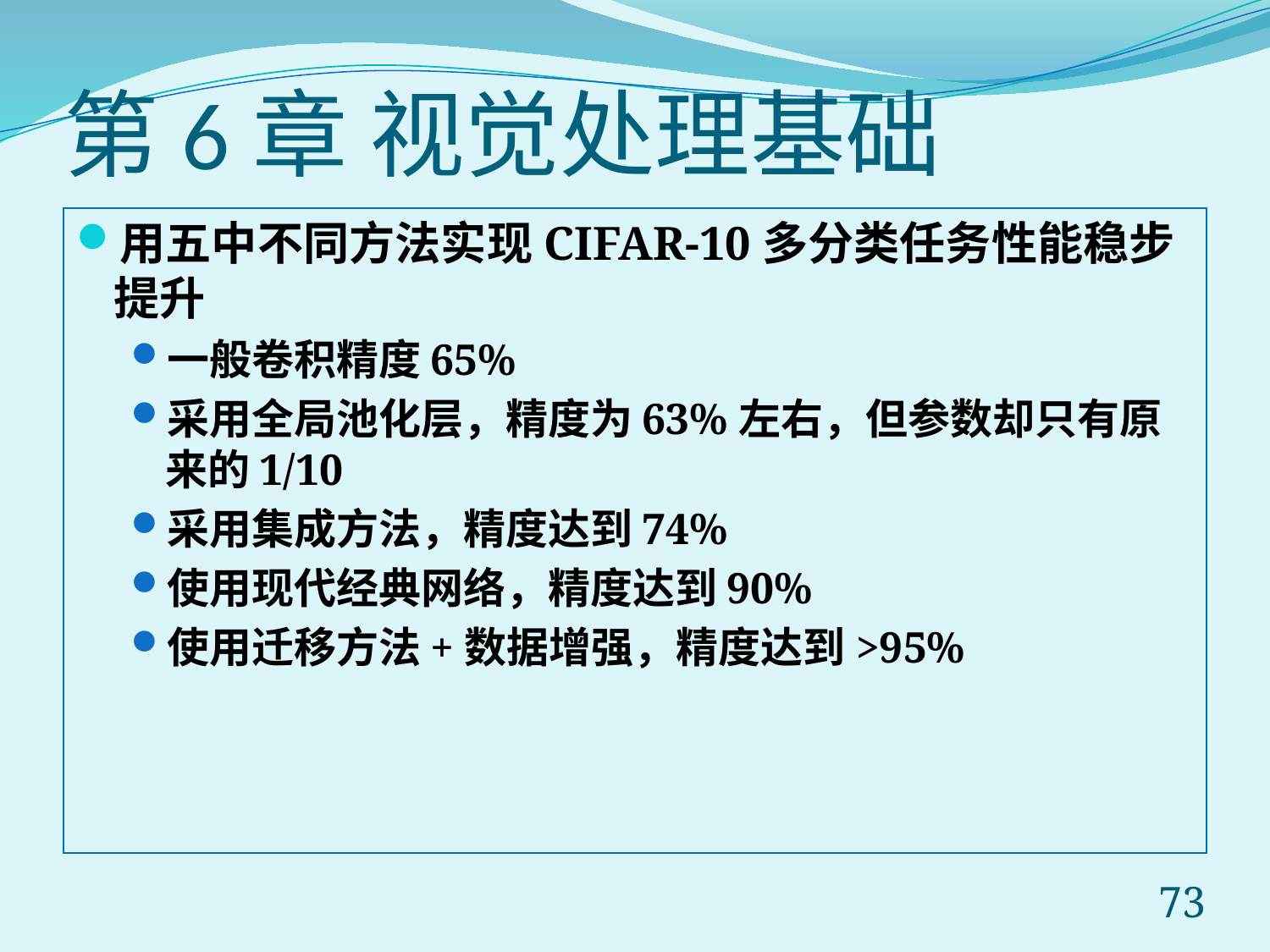

# 第6章 视觉处理基础
用五中不同方法实现CIFAR-10多分类任务性能稳步提升
一般卷积精度65%
采用全局池化层，精度为63%左右，但参数却只有原来的1/10
采用集成方法，精度达到74%
使用现代经典网络，精度达到90%
使用迁移方法+数据增强，精度达到>95%

73